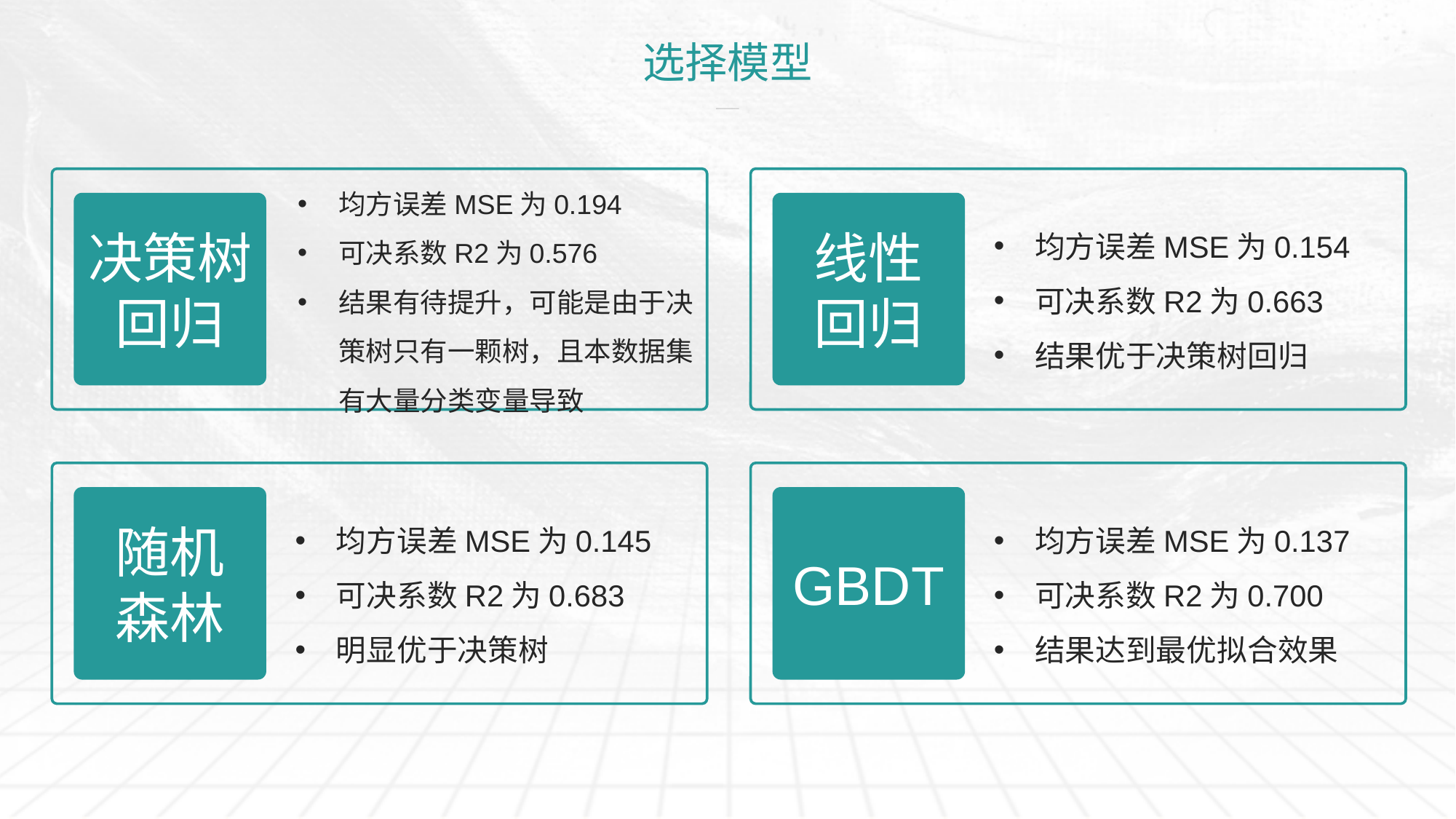

# 选择模型
均方误差MSE为0.194
可决系数R2为0.576
结果有待提升，可能是由于决策树只有一颗树，且本数据集有大量分类变量导致

决策树
回归

线性
回归
均方误差MSE为0.154
可决系数R2为0.663
结果优于决策树回归

随机
森林
均方误差MSE为0.145
可决系数R2为0.683
明显优于决策树

GBDT
均方误差MSE为0.137
可决系数R2为0.700
结果达到最优拟合效果